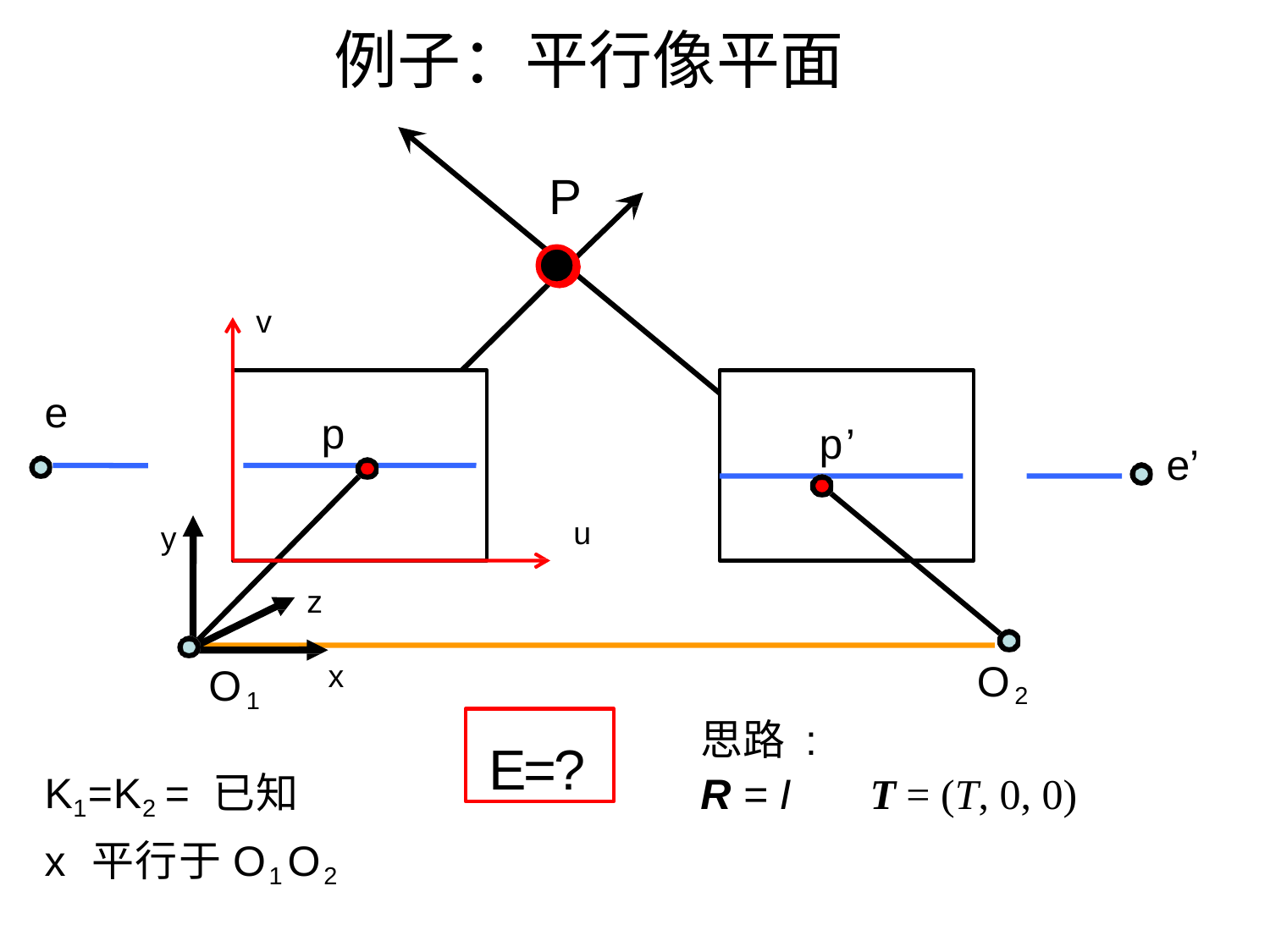

# 例子：平行像平面

P

v

e
p
p’
e’

u

y

z

O2
x
O1
E=?
思路 :
R = I
K1=K2 = 已知
x 平行于O1O2
T = (T, 0, 0)